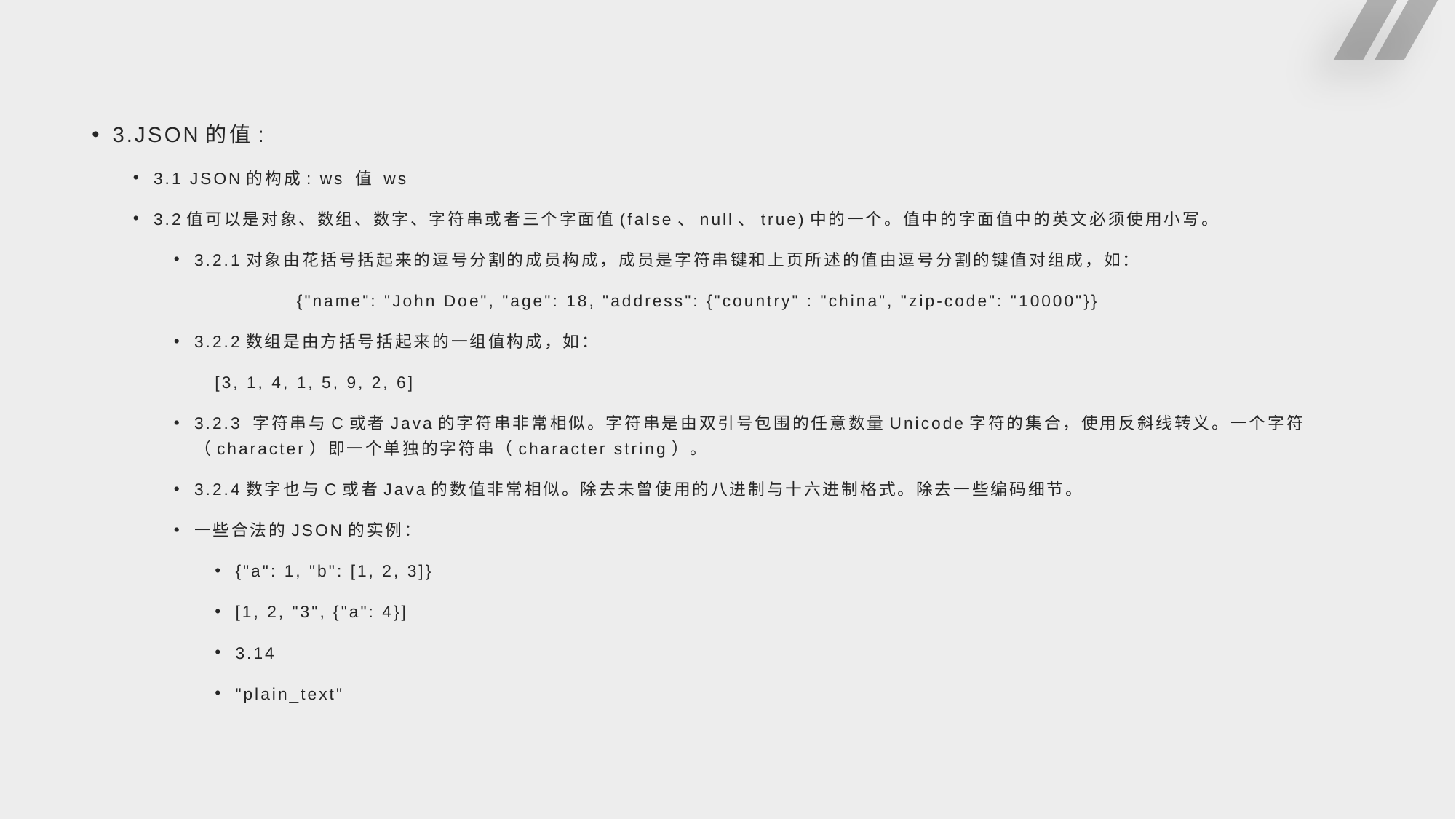

#
3.JSON的值:
3.1 JSON的构成: ws 值 ws
3.2值可以是对象、数组、数字、字符串或者三个字面值(false、null、true)中的一个。值中的字面值中的英文必须使用小写。
3.2.1对象由花括号括起来的逗号分割的成员构成，成员是字符串键和上页所述的值由逗号分割的键值对组成，如：
	  {"name": "John Doe", "age": 18, "address": {"country" : "china", "zip-code": "10000"}}
3.2.2数组是由方括号括起来的一组值构成，如：
[3, 1, 4, 1, 5, 9, 2, 6]
3.2.3 字符串与C或者Java的字符串非常相似。字符串是由双引号包围的任意数量Unicode字符的集合，使用反斜线转义。一个字符（character）即一个单独的字符串（character string）。
3.2.4数字也与C或者Java的数值非常相似。除去未曾使用的八进制与十六进制格式。除去一些编码细节。
一些合法的JSON的实例：
{"a": 1, "b": [1, 2, 3]}
[1, 2, "3", {"a": 4}]
3.14
"plain_text"